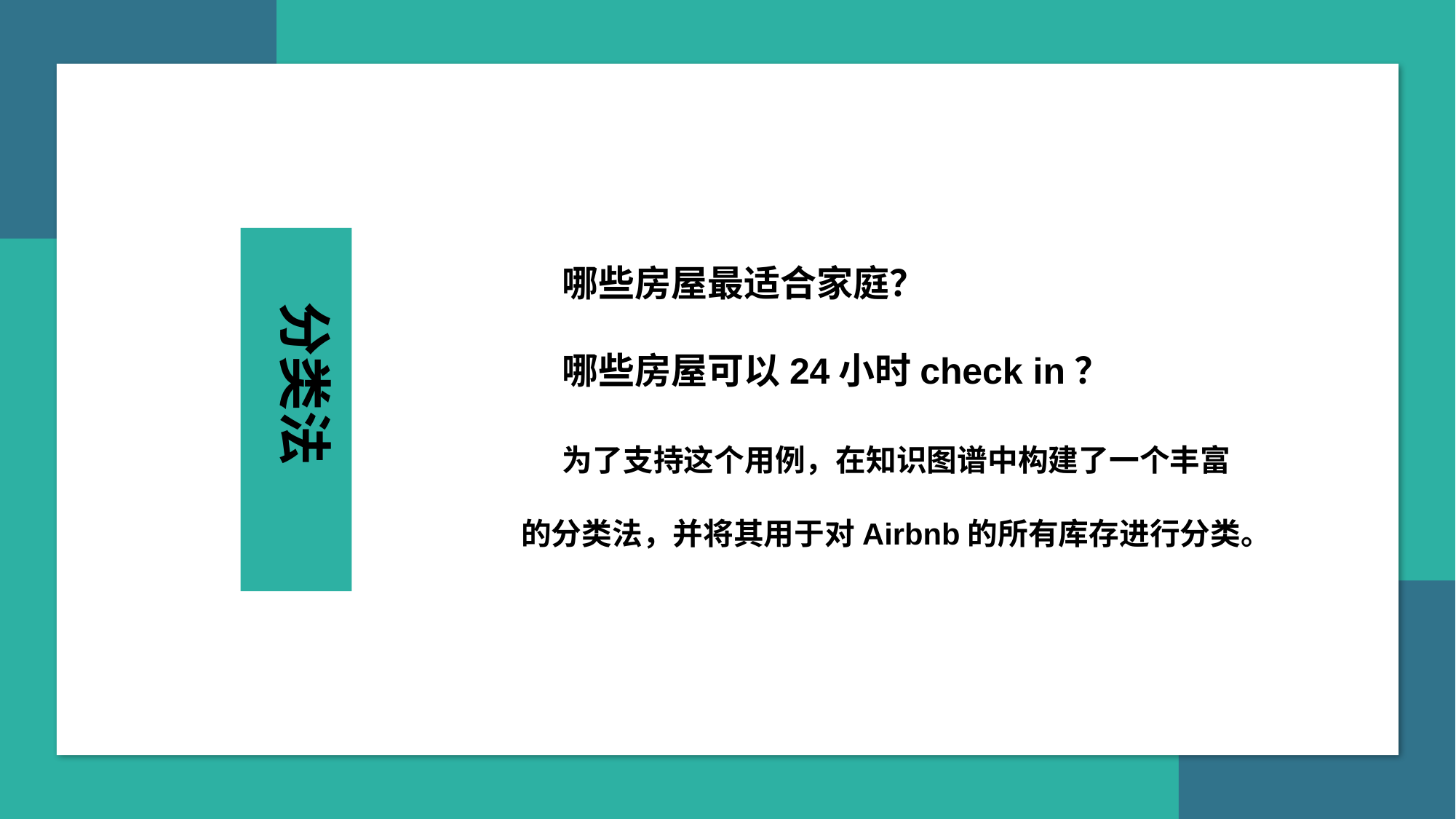

哪些房屋最适合家庭？
    哪些房屋可以24小时check in？
    为了支持这个用例，在知识图谱中构建了一个丰富的分类法，并将其用于对Airbnb的所有库存进行分类。

分类法